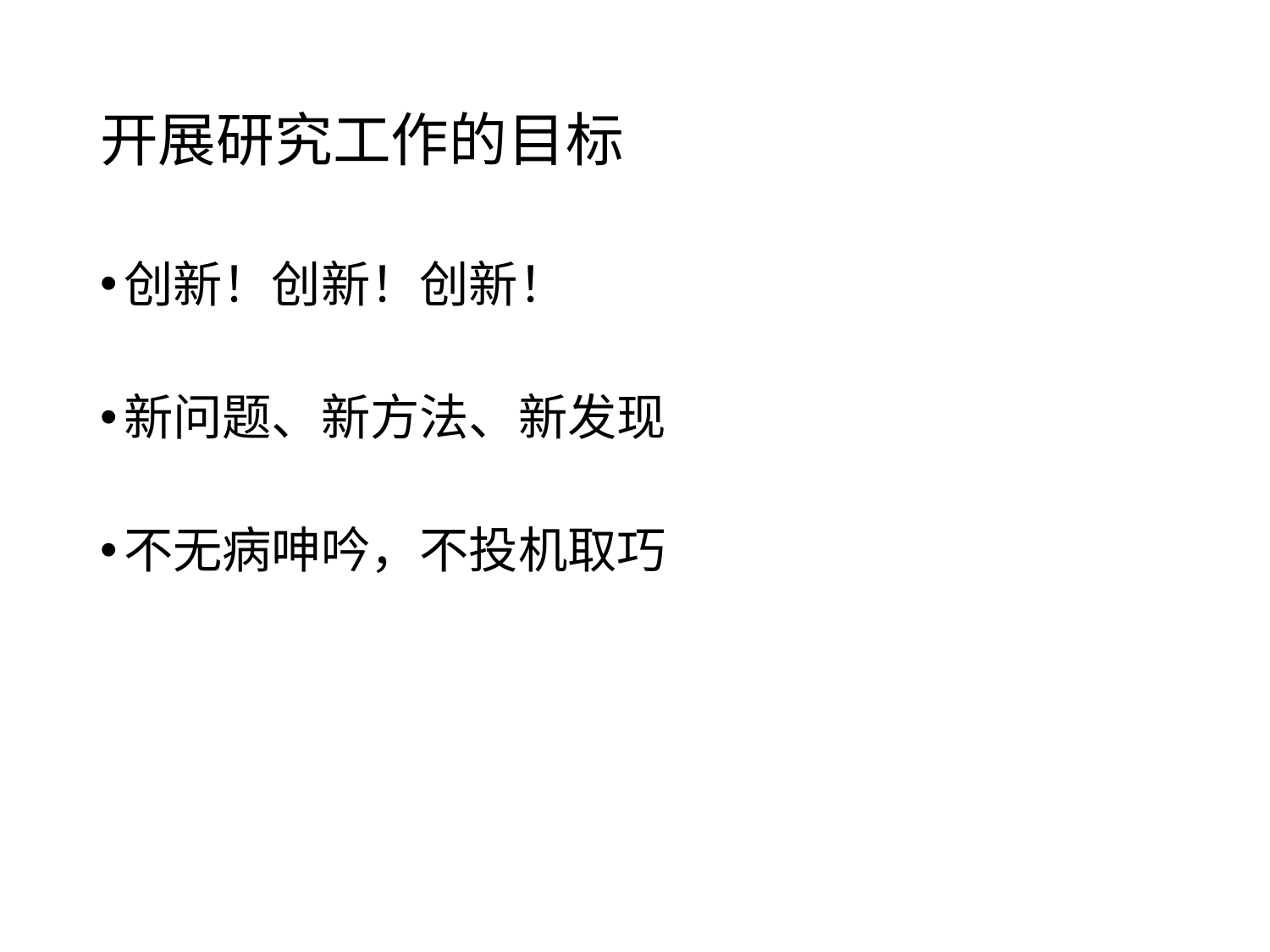

# 开展研究工作的目标
创新！创新！创新！

新问题、新方法、新发现

不无病呻吟，不投机取巧